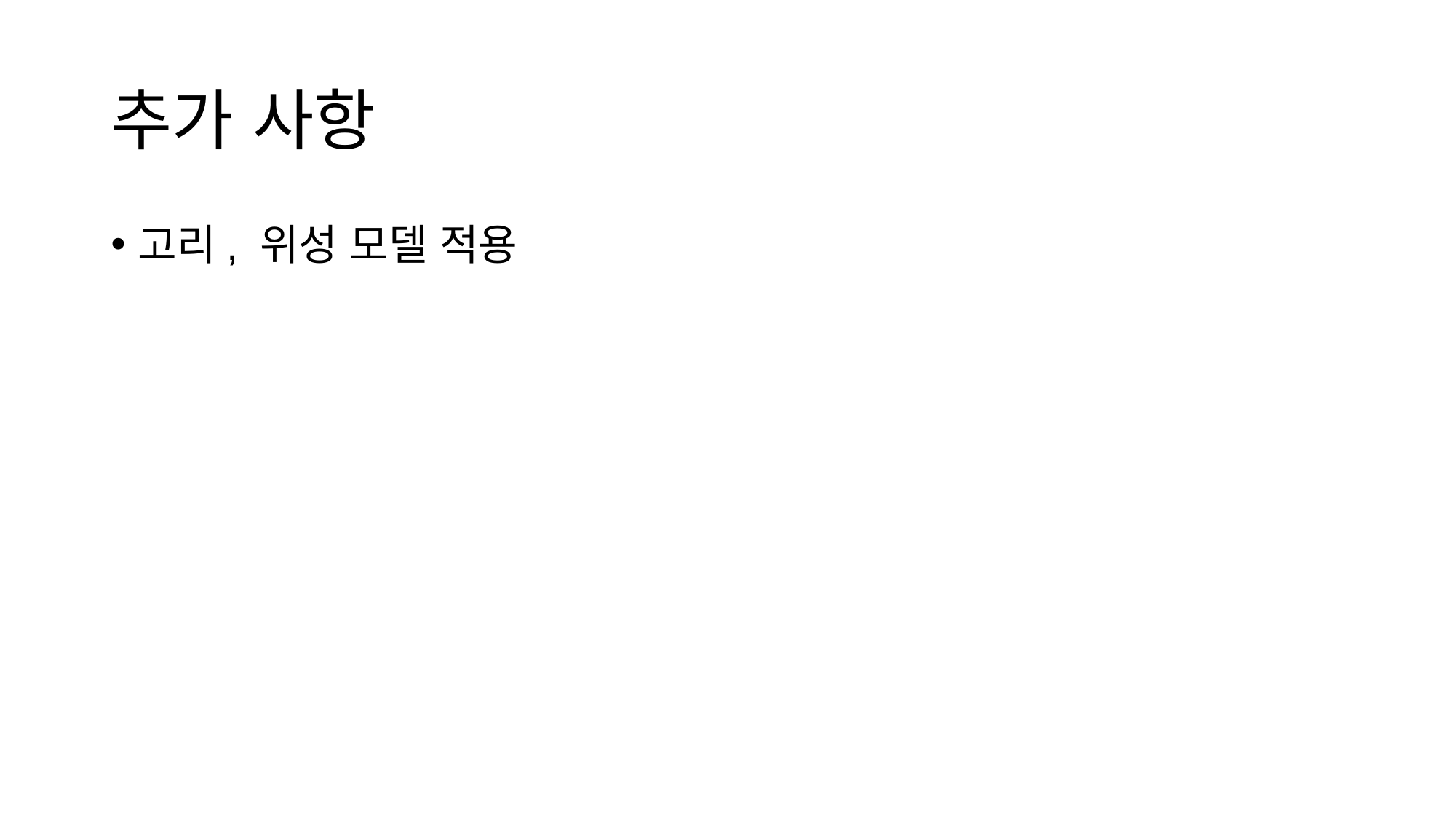

# 추가 사항
고리, 위성 모델 적용